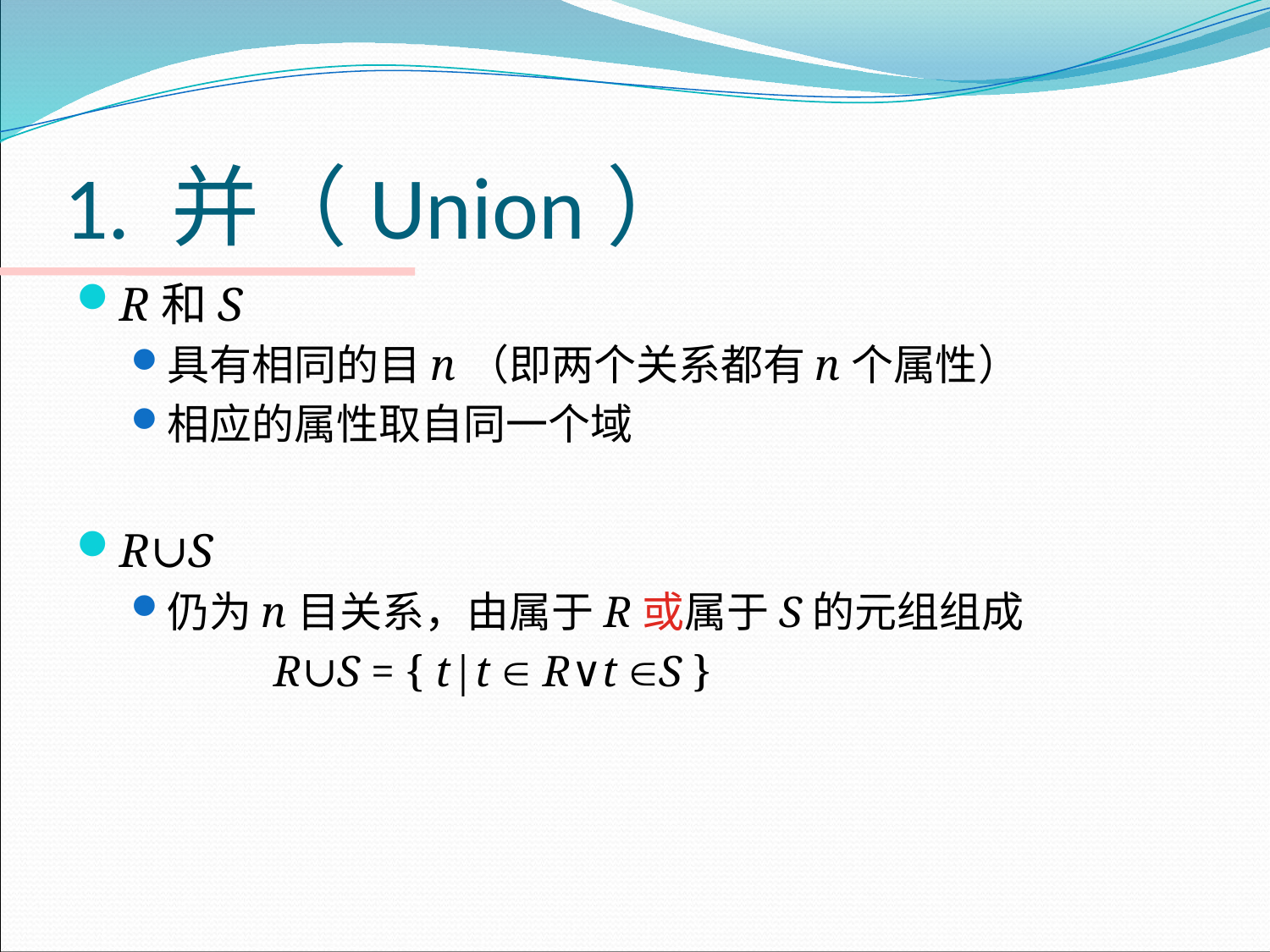

# 1. 并（Union）
R和S
具有相同的目n（即两个关系都有n个属性）
相应的属性取自同一个域

R∪S
仍为n目关系，由属于R或属于S的元组组成
             R∪S = { t|t ∈ R∨t ∈S }

162